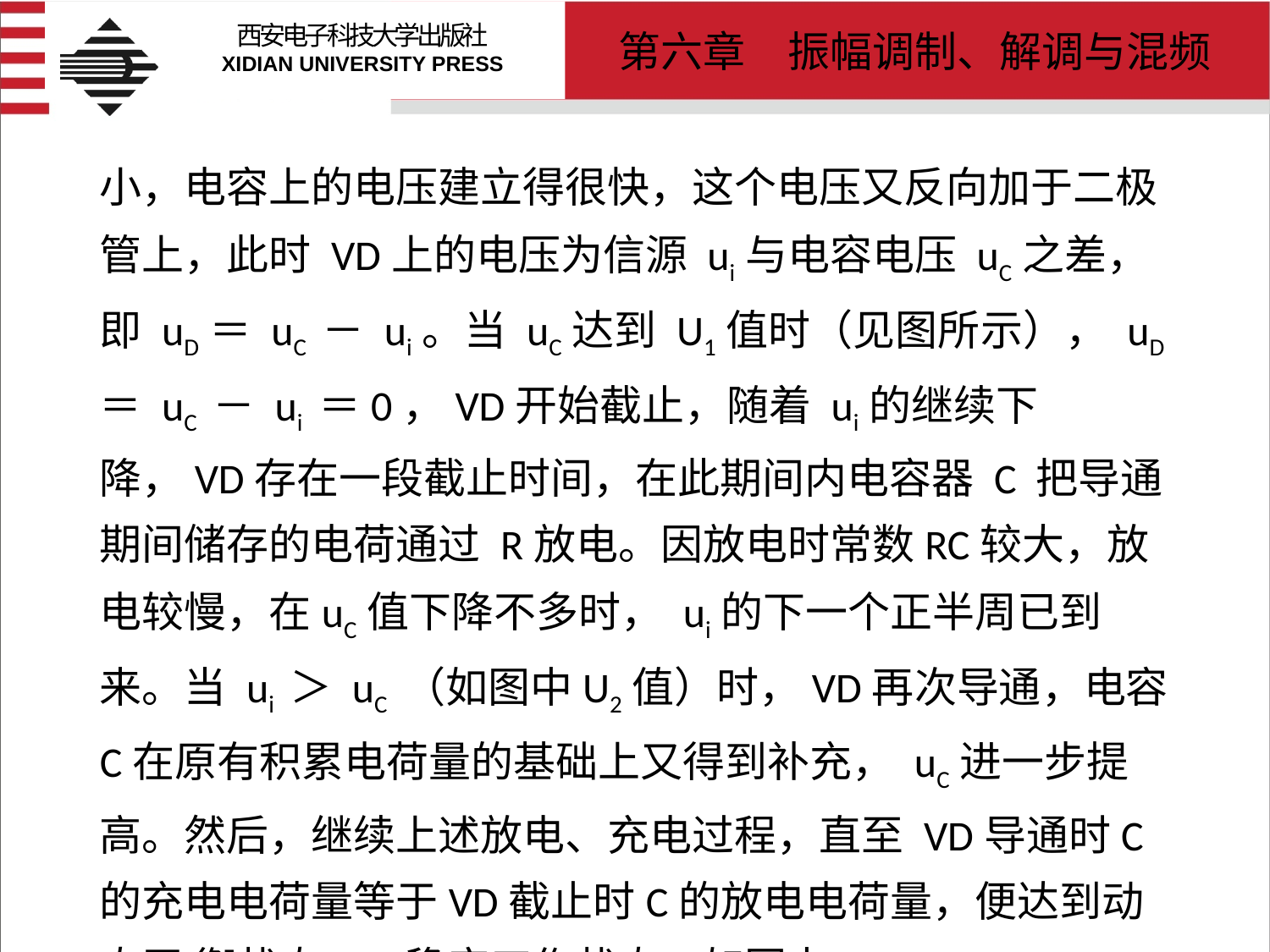

# 小，电容上的电压建立得很快，这个电压又反向加于二极管上，此时 VD上的电压为信源 ui与电容电压 uC之差，即 uD＝ uC － ui。当 uC达到 U1值时（见图所示）， uD＝ uC － ui ＝0，VD开始截止，随着 ui的继续下降，VD存在一段截止时间，在此期间内电容器 C 把导通期间储存的电荷通过 R放电。因放电时常数RC较大，放电较慢，在uC值下降不多时， ui的下一个正半周已到来。当 ui ＞ uC （如图中U2值）时，VD再次导通，电容C在原有积累电荷量的基础上又得到补充， uC进一步提高。然后，继续上述放电、充电过程，直至 VD导通时C的充电电荷量等于VD截止时C的放电电荷量，便达到动态平 衡状态——稳定工作状态。如图中